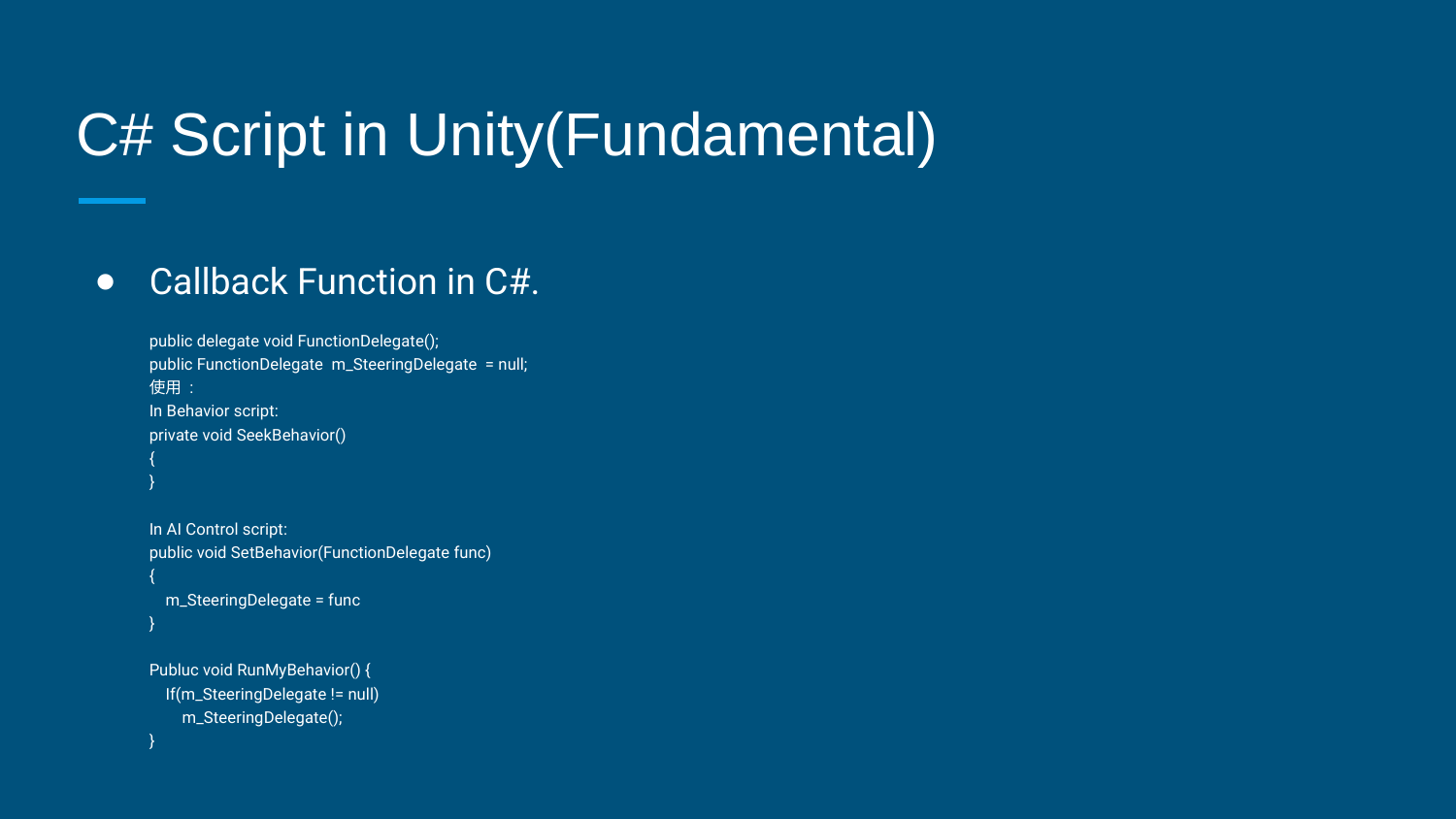

# C# Script in Unity(Fundamental)
Callback Function in C#.
public delegate void FunctionDelegate();
public FunctionDelegate  m_SteeringDelegate  = null;
使用 :
In Behavior script:
private void SeekBehavior()
{
}

In AI Control script:
public void SetBehavior(FunctionDelegate func)
{
    m_SteeringDelegate = func
}

Publuc void RunMyBehavior() {
    If(m_SteeringDelegate != null)
        m_SteeringDelegate();
}